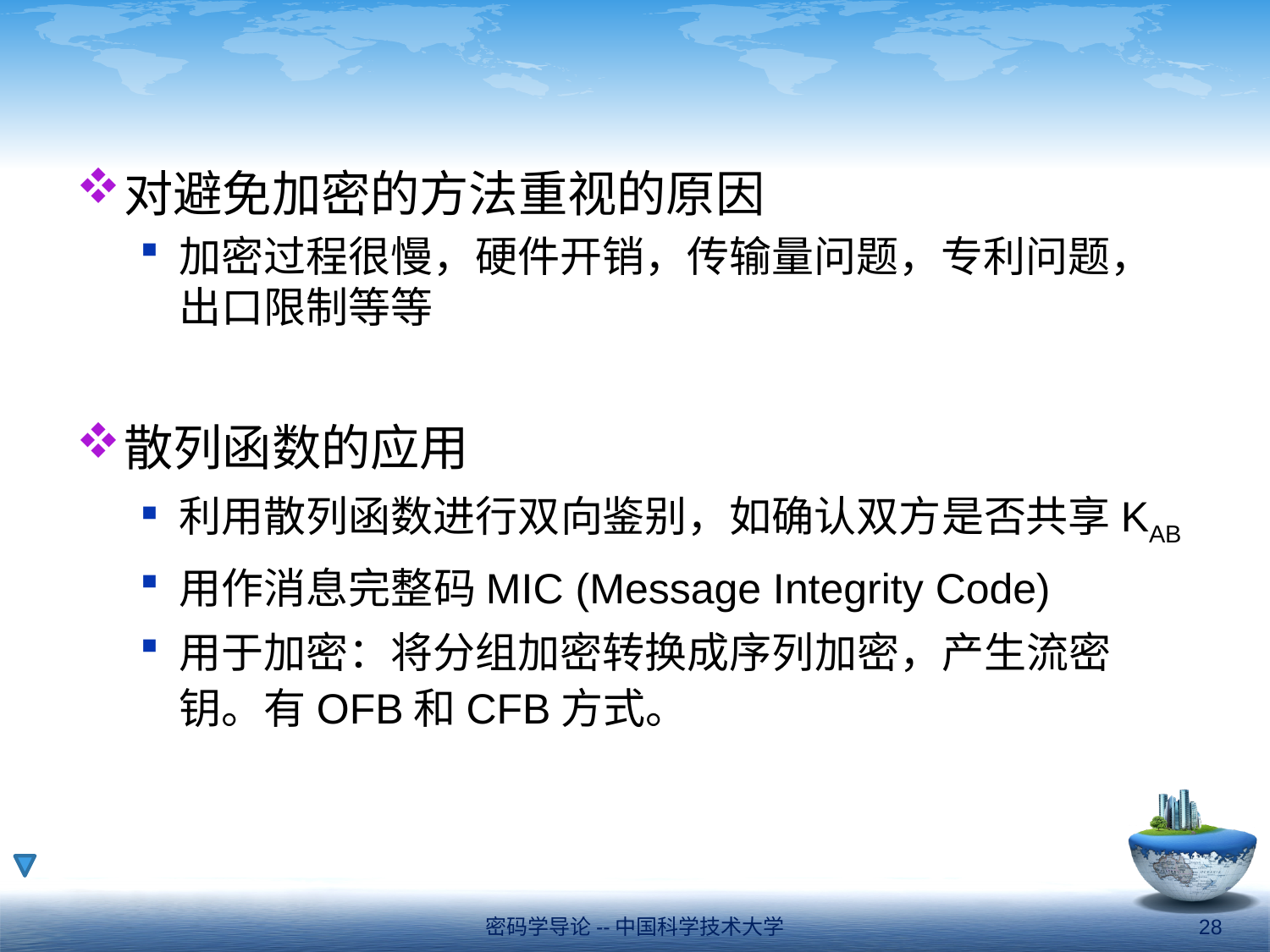

#
对避免加密的方法重视的原因
加密过程很慢，硬件开销，传输量问题，专利问题，出口限制等等

散列函数的应用
利用散列函数进行双向鉴别，如确认双方是否共享KAB
用作消息完整码MIC (Message Integrity Code)
用于加密：将分组加密转换成序列加密，产生流密钥。有OFB和CFB方式。

密码学导论--中国科学技术大学
28